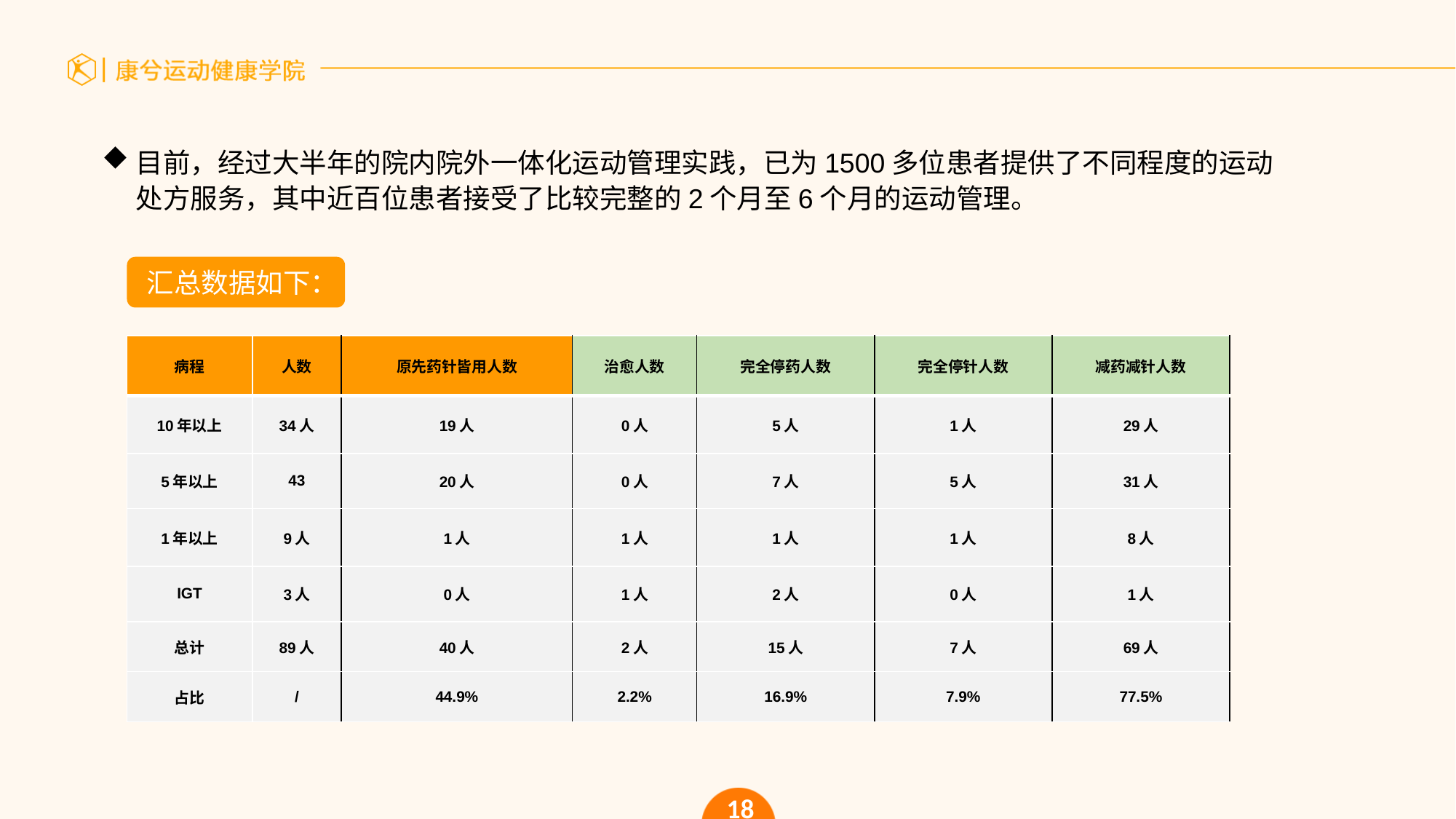

目前，经过大半年的院内院外一体化运动管理实践，已为1500多位患者提供了不同程度的运动处方服务，其中近百位患者接受了比较完整的2个月至6个月的运动管理。

汇总数据如下：
| 病程 | 人数 | 原先药针皆用人数 | 治愈人数 | 完全停药人数 | 完全停针人数 | 减药减针人数 |
| --- | --- | --- | --- | --- | --- | --- |
| 10年以上 | 34人 | 19人 | 0人 | 5人 | 1人 | 29人 |
| 5年以上 | 43 | 20人 | 0人 | 7人 | 5人 | 31人 |
| 1年以上 | 9人 | 1人 | 1人 | 1人 | 1人 | 8人 |
| IGT | 3人 | 0人 | 1人 | 2人 | 0人 | 1人 |
| 总计 | 89人 | 40人 | 2人 | 15人 | 7人 | 69人 |
| 占比 | / | 44.9% | 2.2% | 16.9% | 7.9% | 77.5% |
18